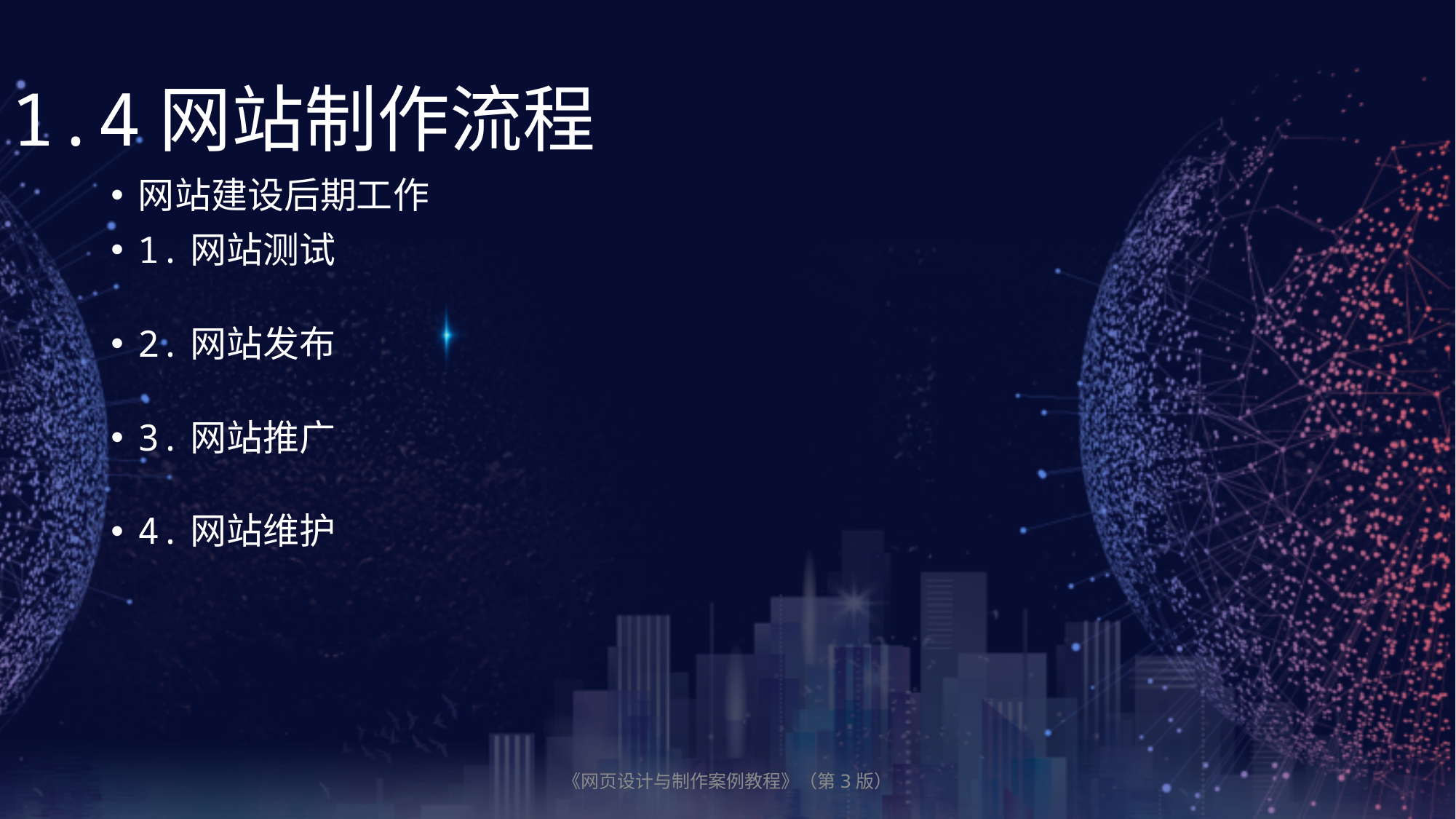

1.4网站制作流程
网站建设后期工作
1.网站测试
2.网站发布
3.网站推广
4.网站维护
《网页设计与制作案例教程》（第3版）